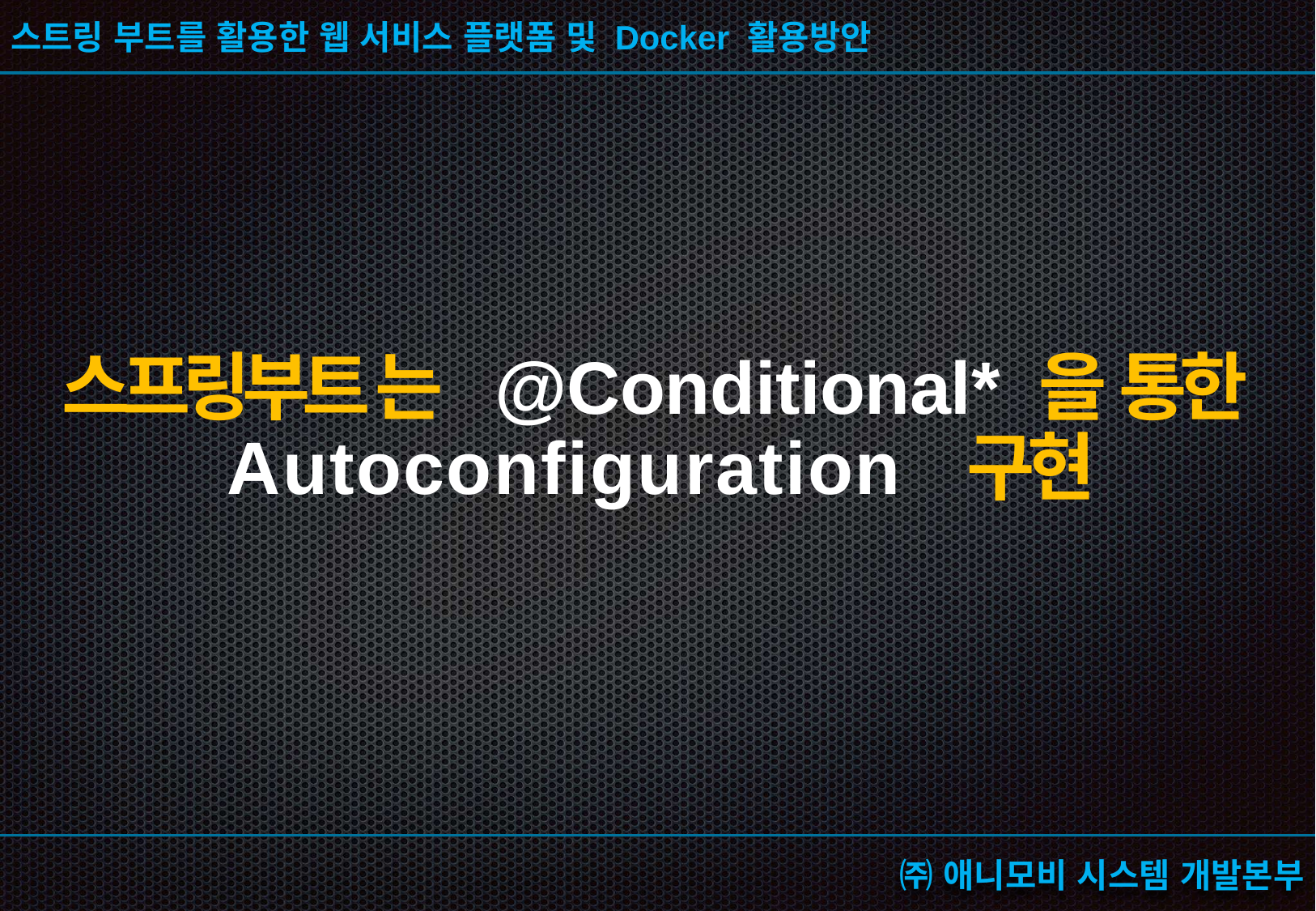

# 스프링부트 는  @Conditional* 을 통한  Autoconfiguration  구현